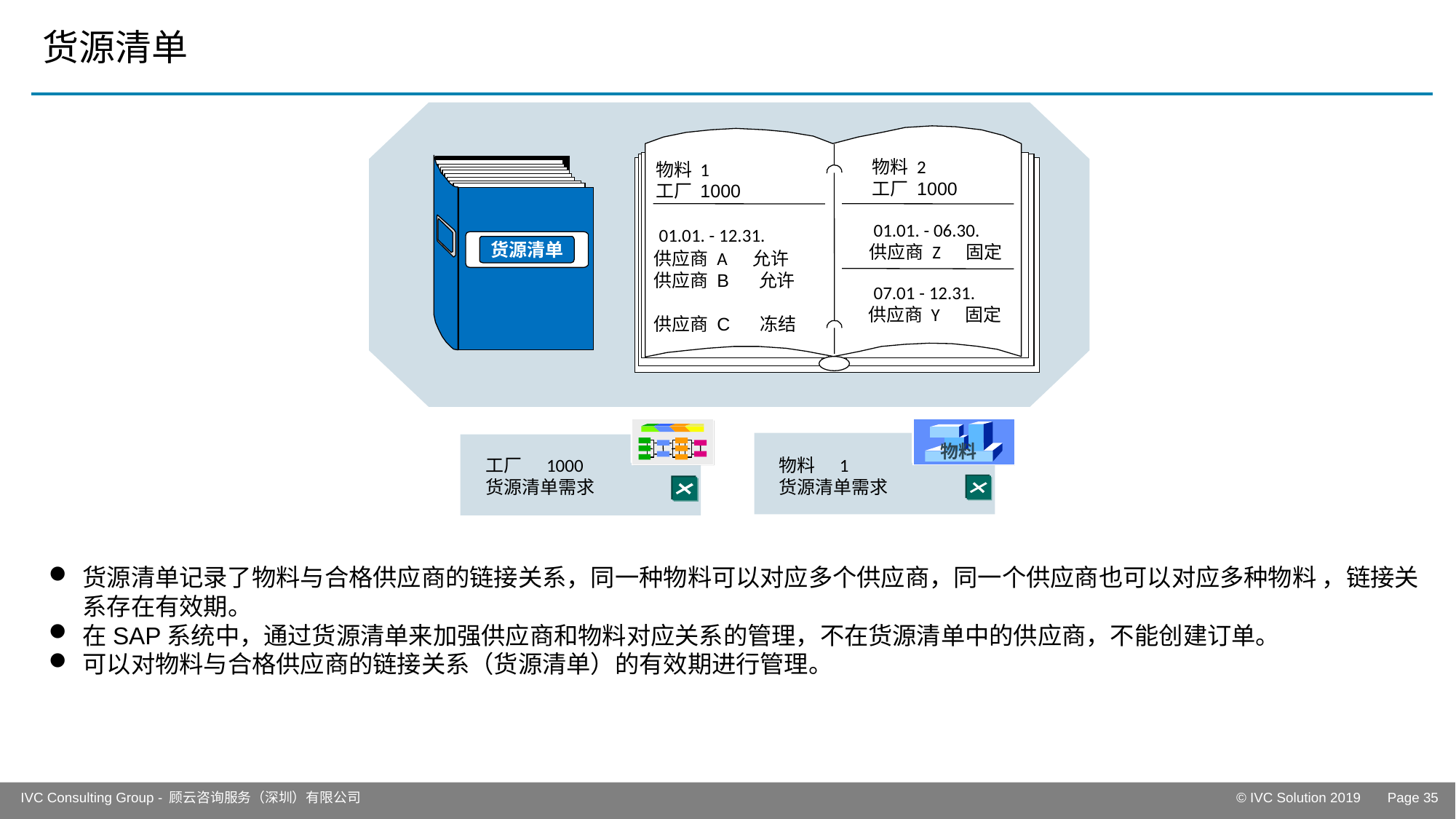

# 货源清单

物料 2
工厂 1000

物料 1
工厂 1000

01.01. - 06.30.
01.01. - 12.31.

货源清单
供应商 Z     固定

供应商 A     允许
供应商 B     允许

供应商 C     冻结

07.01 - 12.31.

供应商 Y     固定

物料

工厂     1000
货源清单需求
物料     1
货源清单需求

货源清单记录了物料与合格供应商的链接关系，同一种物料可以对应多个供应商，同一个供应商也可以对应多种物料 ，链接关系存在有效期。
在SAP系统中，通过货源清单来加强供应商和物料对应关系的管理，不在货源清单中的供应商，不能创建订单。
可以对物料与合格供应商的链接关系（货源清单）的有效期进行管理。